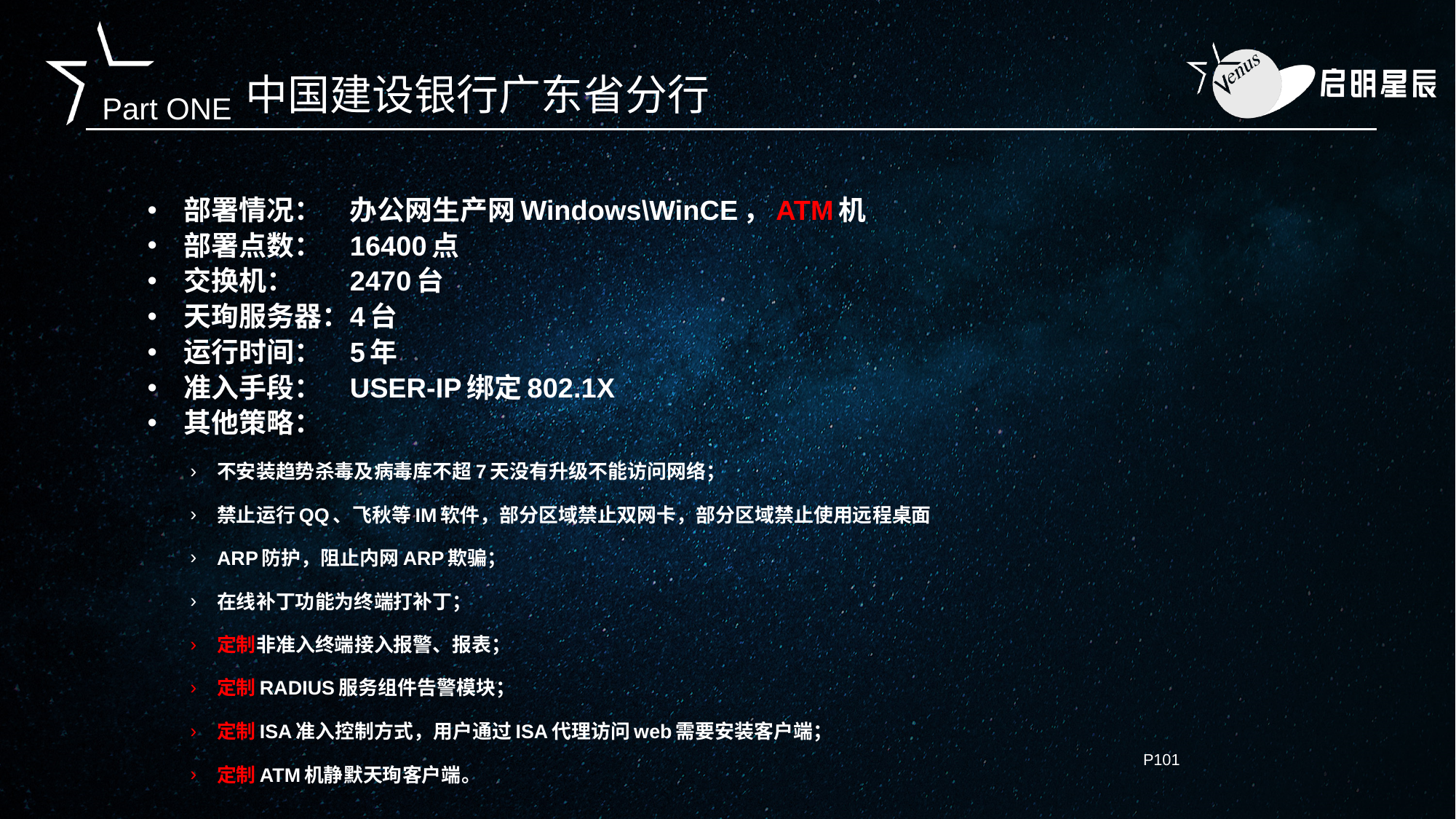

# 中国建设银行广东省分行

部署情况：		办公网生产网Windows\WinCE，ATM机
部署点数：		16400点
交换机：			2470台
天珣服务器：		4台
运行时间：		5年
准入手段：		USER-IP绑定802.1X
其他策略：
不安装趋势杀毒及病毒库不超7天没有升级不能访问网络；
禁止运行QQ、飞秋等IM软件，部分区域禁止双网卡，部分区域禁止使用远程桌面
ARP防护，阻止内网ARP欺骗；
在线补丁功能为终端打补丁；
定制非准入终端接入报警、报表；
定制RADIUS服务组件告警模块；
定制ISA准入控制方式，用户通过ISA代理访问web需要安装客户端；
定制ATM机静默天珣客户端。
P101